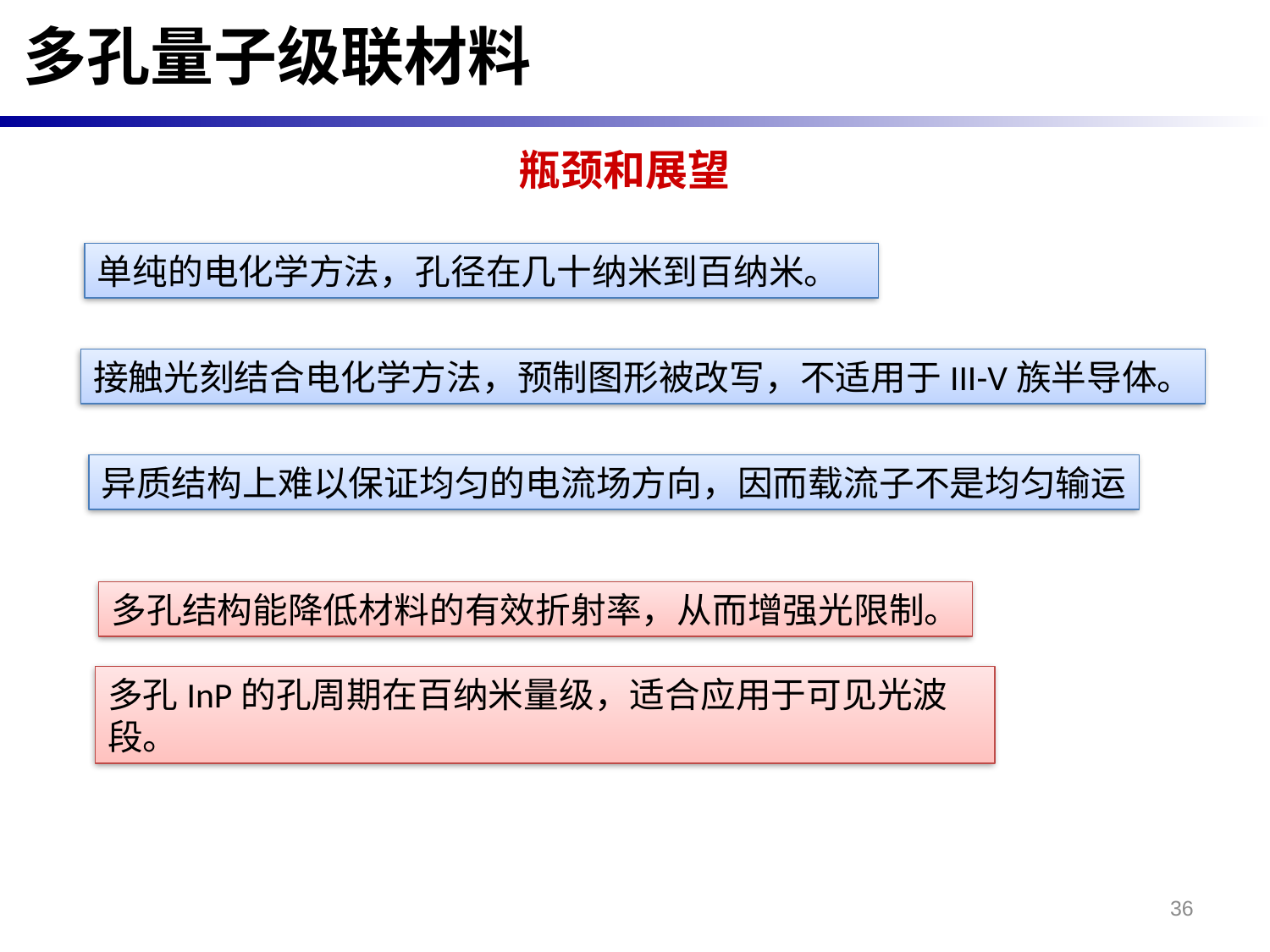

多孔量子级联材料

瓶颈和展望
单纯的电化学方法，孔径在几十纳米到百纳米。
接触光刻结合电化学方法，预制图形被改写，不适用于III-V族半导体。
异质结构上难以保证均匀的电流场方向，因而载流子不是均匀输运

多孔结构能降低材料的有效折射率，从而增强光限制。
多孔InP的孔周期在百纳米量级，适合应用于可见光波段。
36